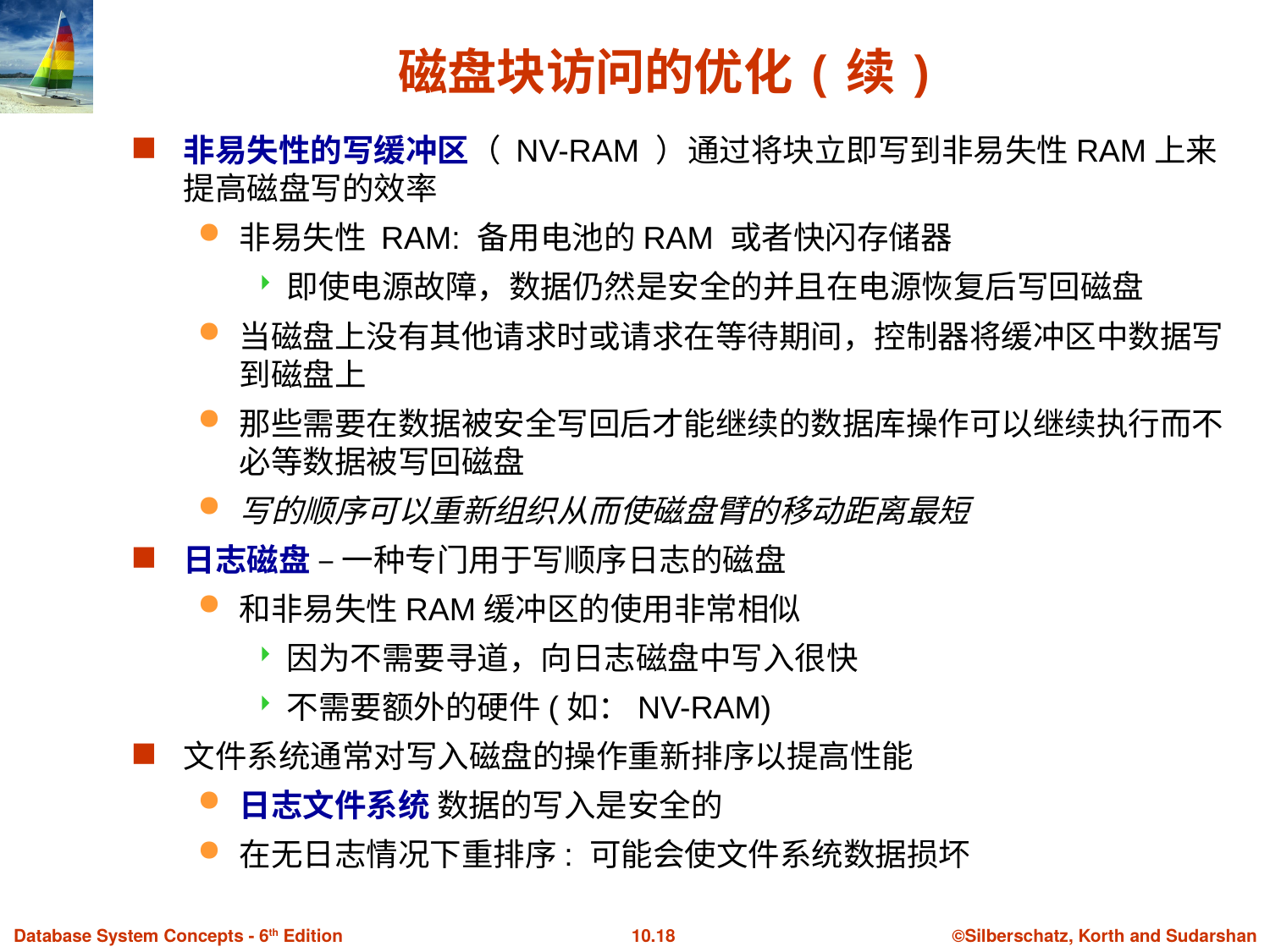

# 磁盘块访问的优化(续)
非易失性的写缓冲区（ NV-RAM ）通过将块立即写到非易失性RAM上来提高磁盘写的效率
非易失性 RAM: 备用电池的RAM 或者快闪存储器
即使电源故障，数据仍然是安全的并且在电源恢复后写回磁盘
当磁盘上没有其他请求时或请求在等待期间，控制器将缓冲区中数据写到磁盘上
那些需要在数据被安全写回后才能继续的数据库操作可以继续执行而不必等数据被写回磁盘
写的顺序可以重新组织从而使磁盘臂的移动距离最短
日志磁盘 – 一种专门用于写顺序日志的磁盘
和非易失性RAM缓冲区的使用非常相似
因为不需要寻道，向日志磁盘中写入很快
不需要额外的硬件(如：NV-RAM)
文件系统通常对写入磁盘的操作重新排序以提高性能
日志文件系统 数据的写入是安全的
在无日志情况下重排序: 可能会使文件系统数据损坏